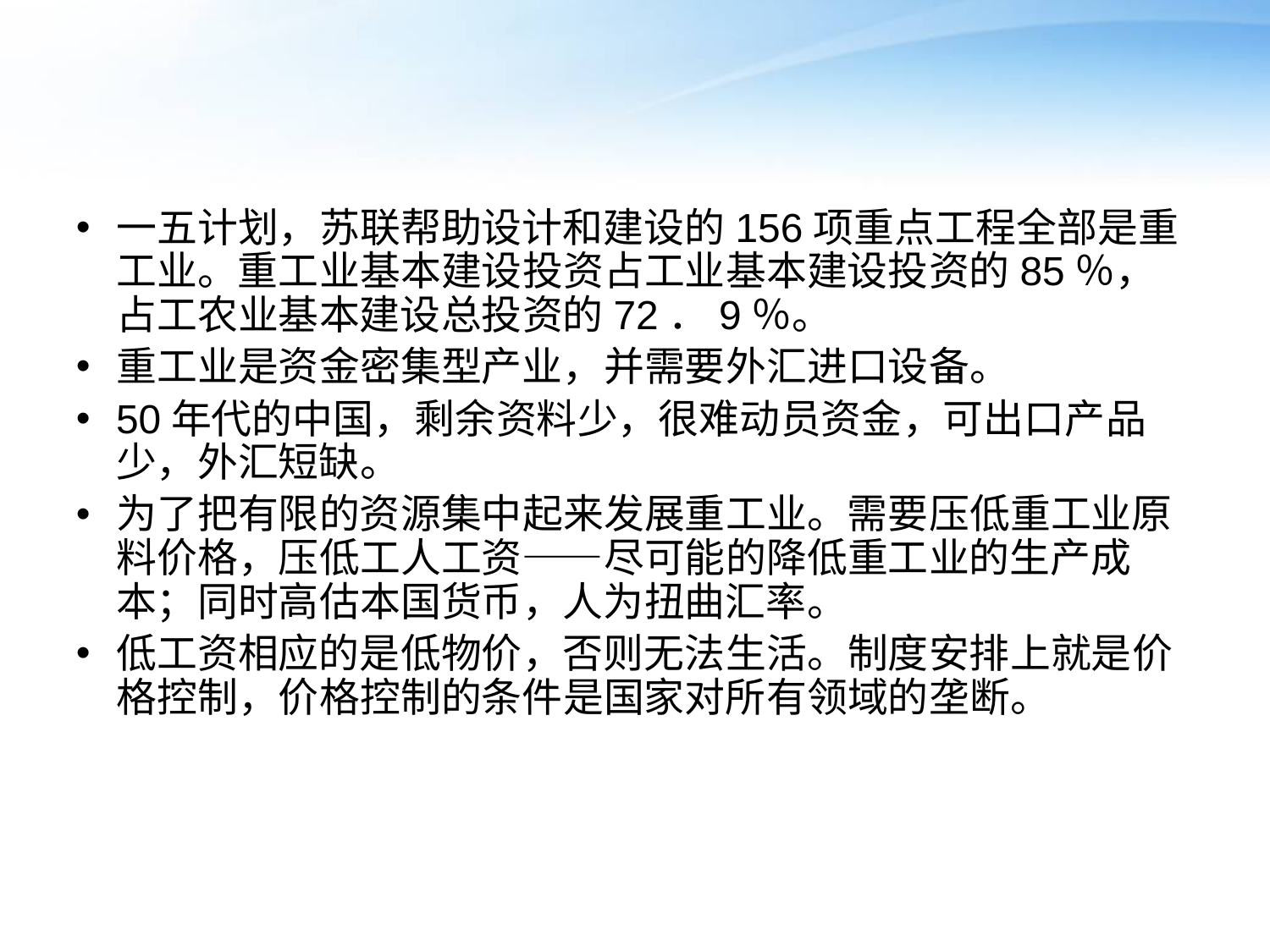

#
一五计划，苏联帮助设计和建设的156项重点工程全部是重工业。重工业基本建设投资占工业基本建设投资的85％，占工农业基本建设总投资的72．9％。
重工业是资金密集型产业，并需要外汇进口设备。
50年代的中国，剩余资料少，很难动员资金，可出口产品少，外汇短缺。
为了把有限的资源集中起来发展重工业。需要压低重工业原料价格，压低工人工资——尽可能的降低重工业的生产成本；同时高估本国货币，人为扭曲汇率。
低工资相应的是低物价，否则无法生活。制度安排上就是价格控制，价格控制的条件是国家对所有领域的垄断。